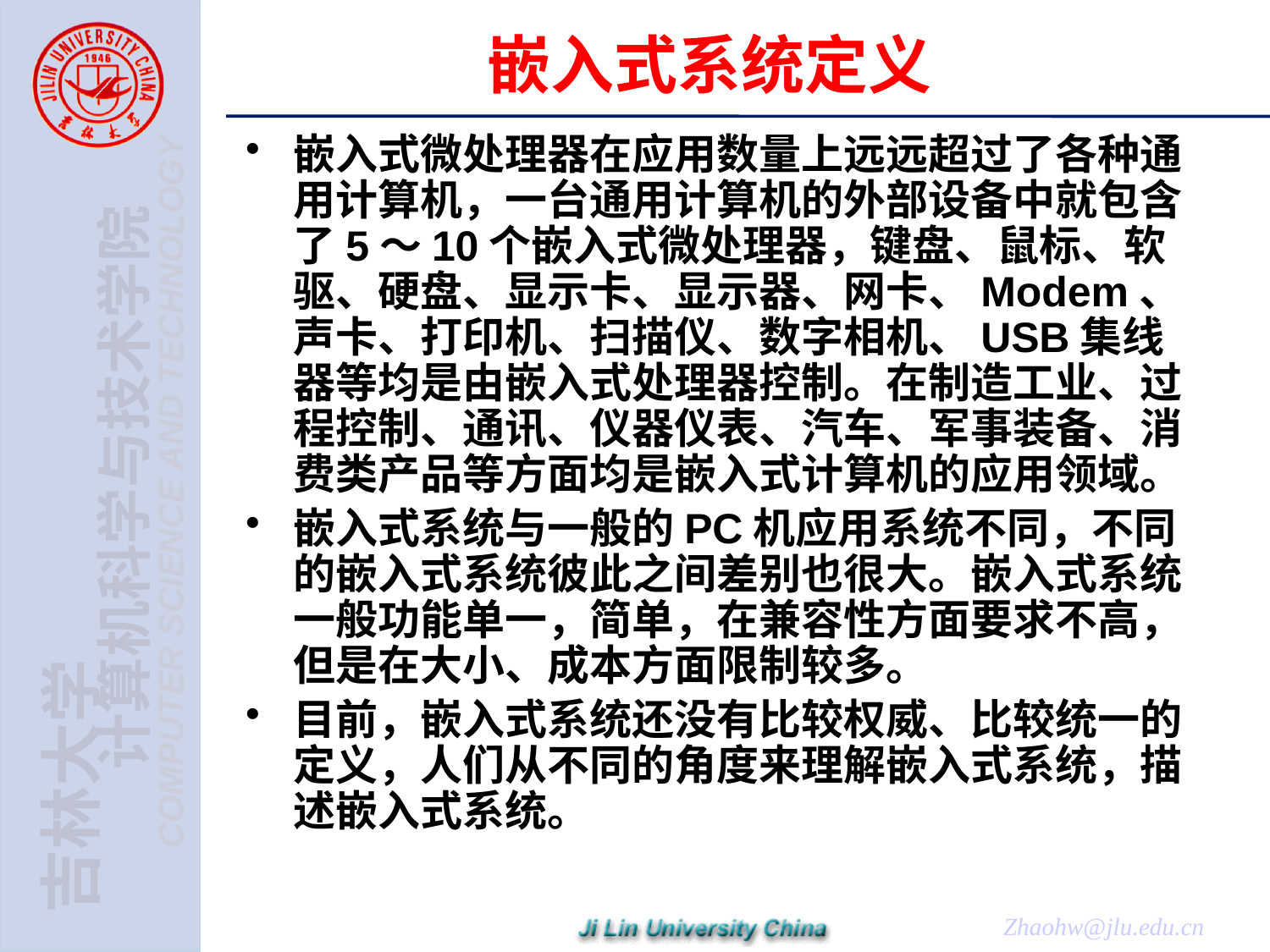

# 嵌入式系统定义
嵌入式微处理器在应用数量上远远超过了各种通用计算机，一台通用计算机的外部设备中就包含了5～10个嵌入式微处理器，键盘、鼠标、软驱、硬盘、显示卡、显示器、网卡、Modem、声卡、打印机、扫描仪、数字相机、USB集线器等均是由嵌入式处理器控制。在制造工业、过程控制、通讯、仪器仪表、汽车、军事装备、消费类产品等方面均是嵌入式计算机的应用领域。
嵌入式系统与一般的PC机应用系统不同，不同的嵌入式系统彼此之间差别也很大。嵌入式系统一般功能单一，简单，在兼容性方面要求不高，但是在大小、成本方面限制较多。
目前，嵌入式系统还没有比较权威、比较统一的定义，人们从不同的角度来理解嵌入式系统，描述嵌入式系统。